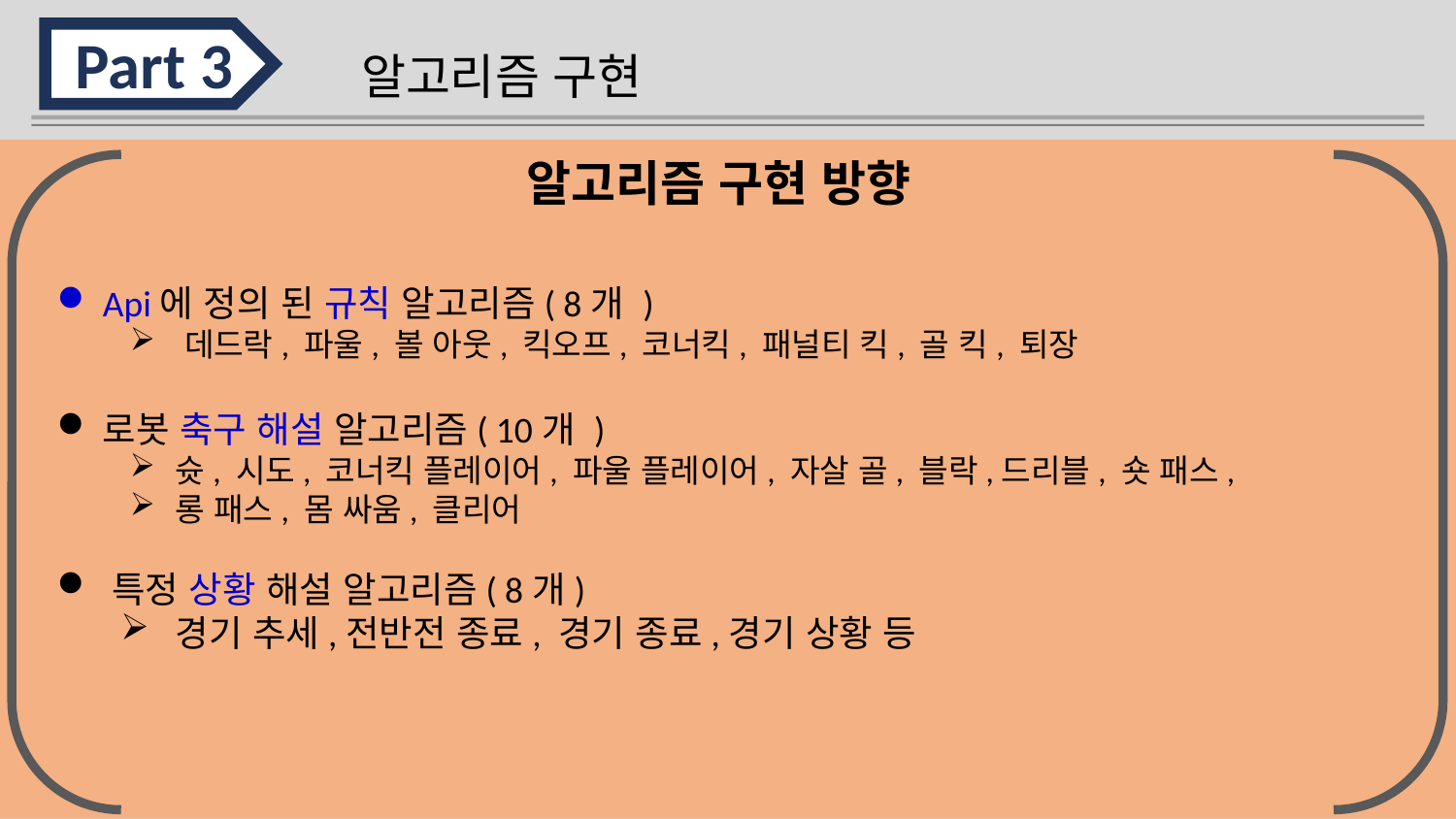

Part 3

알고리즘 구현

Api에 정의 된 규칙 알고리즘( 8개 )
데드락, 파울, 볼 아웃, 킥오프, 코너킥, 패널티 킥, 골 킥, 퇴장

로봇 축구 해설 알고리즘( 10개 )
슛, 시도, 코너킥 플레이어, 파울 플레이어, 자살 골, 블락,드리블, 숏 패스,
롱 패스, 몸 싸움, 클리어

특정 상황 해설 알고리즘( 8개)
경기 추세,전반전 종료, 경기 종료,경기 상황 등

알고리즘 구현 방향